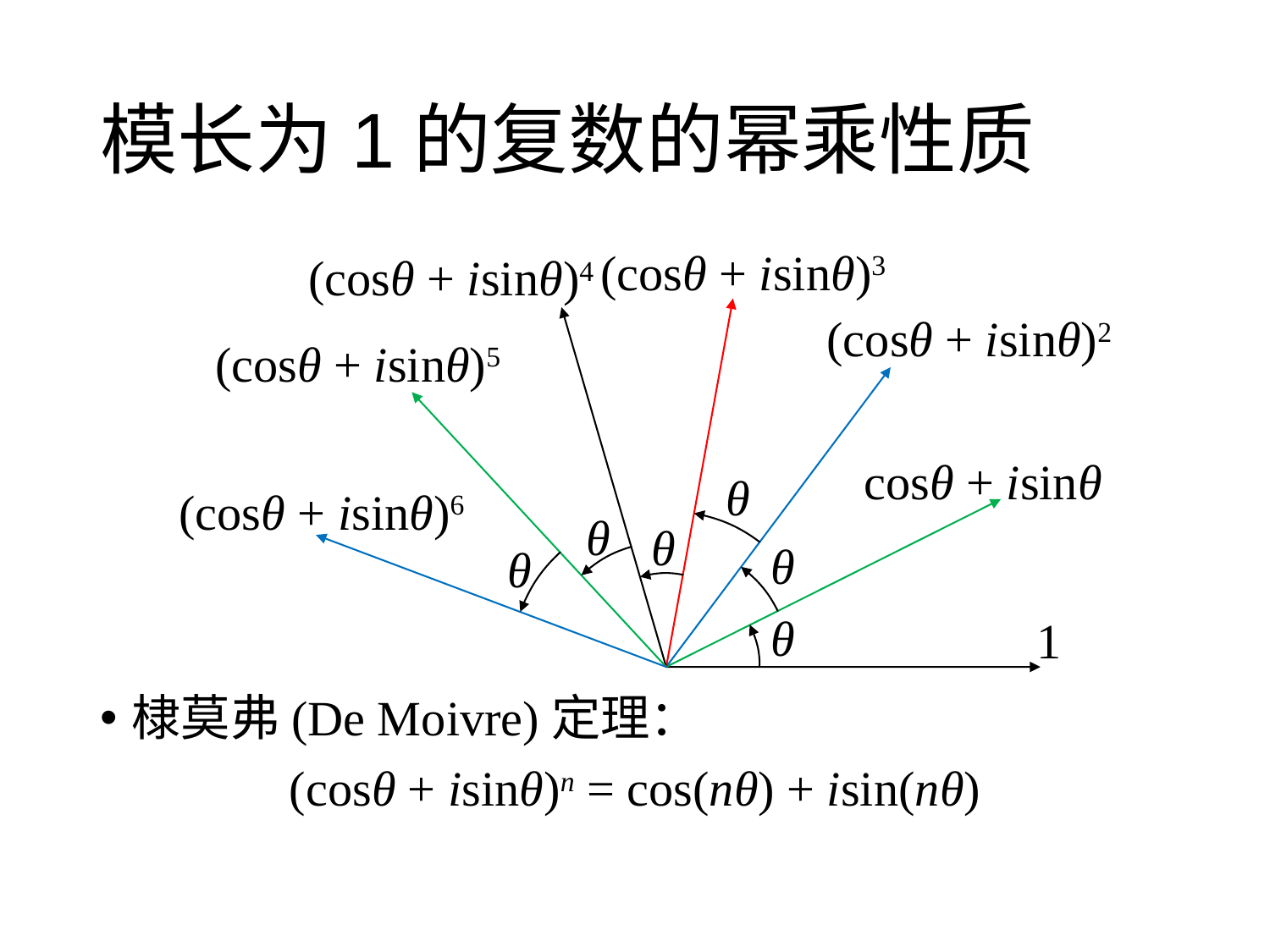

# 模长为1的复数的幂乘性质
(cosθ + isinθ)3
(cosθ + isinθ)4

(cosθ + isinθ)2
(cosθ + isinθ)5
cosθ + isinθ
θ
(cosθ + isinθ)6
θ
θ
θ
θ
θ
1
棣莫弗(De Moivre)定理：
(cosθ + isinθ)n = cos(nθ) + isin(nθ)